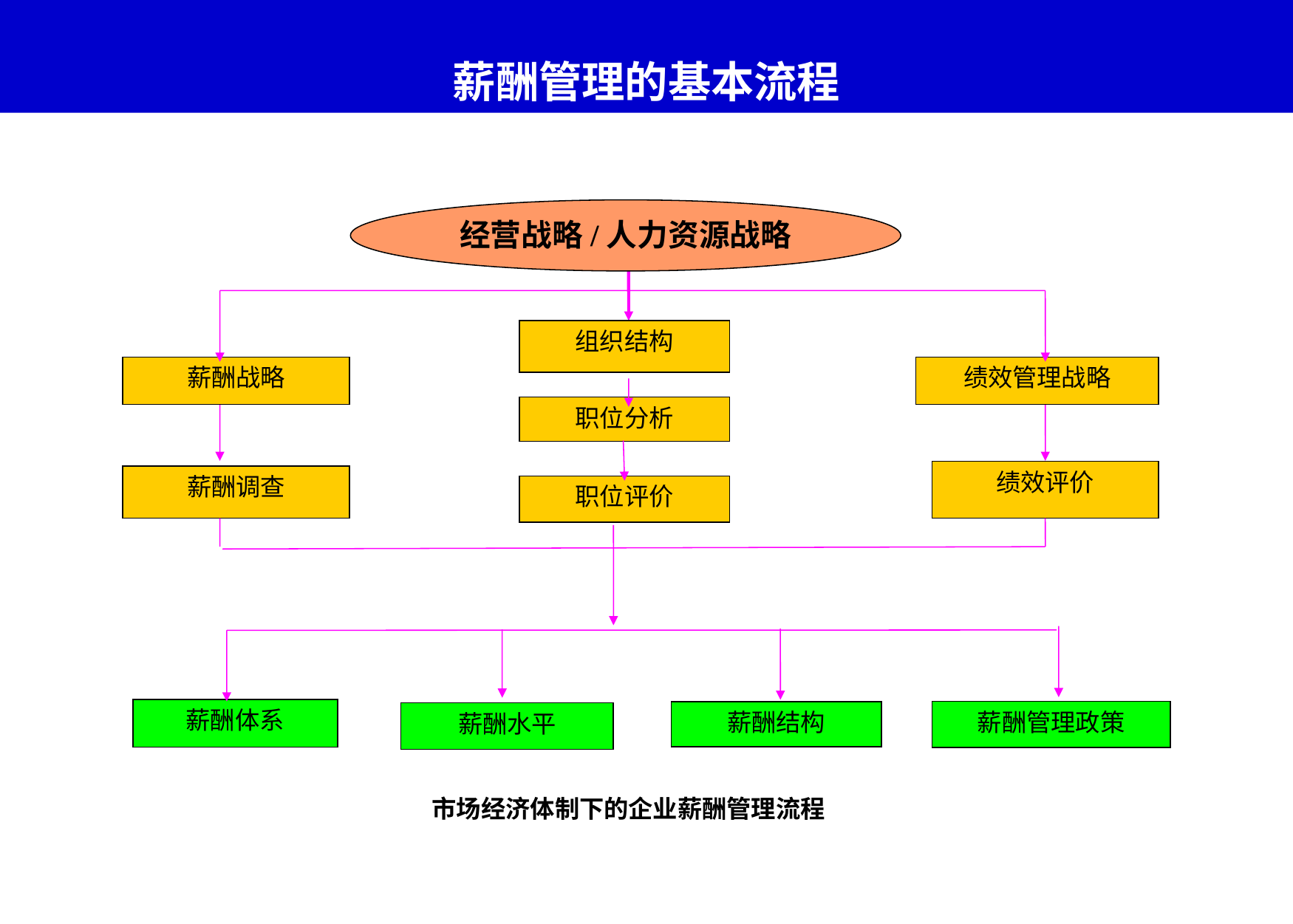

# 薪酬管理的基本流程
经营战略/人力资源战略

组织结构
薪酬战略
绩效管理战略

职位分析

绩效评价
薪酬调查
职位评价

薪酬体系
薪酬管理政策
薪酬结构
薪酬水平

市场经济体制下的企业薪酬管理流程